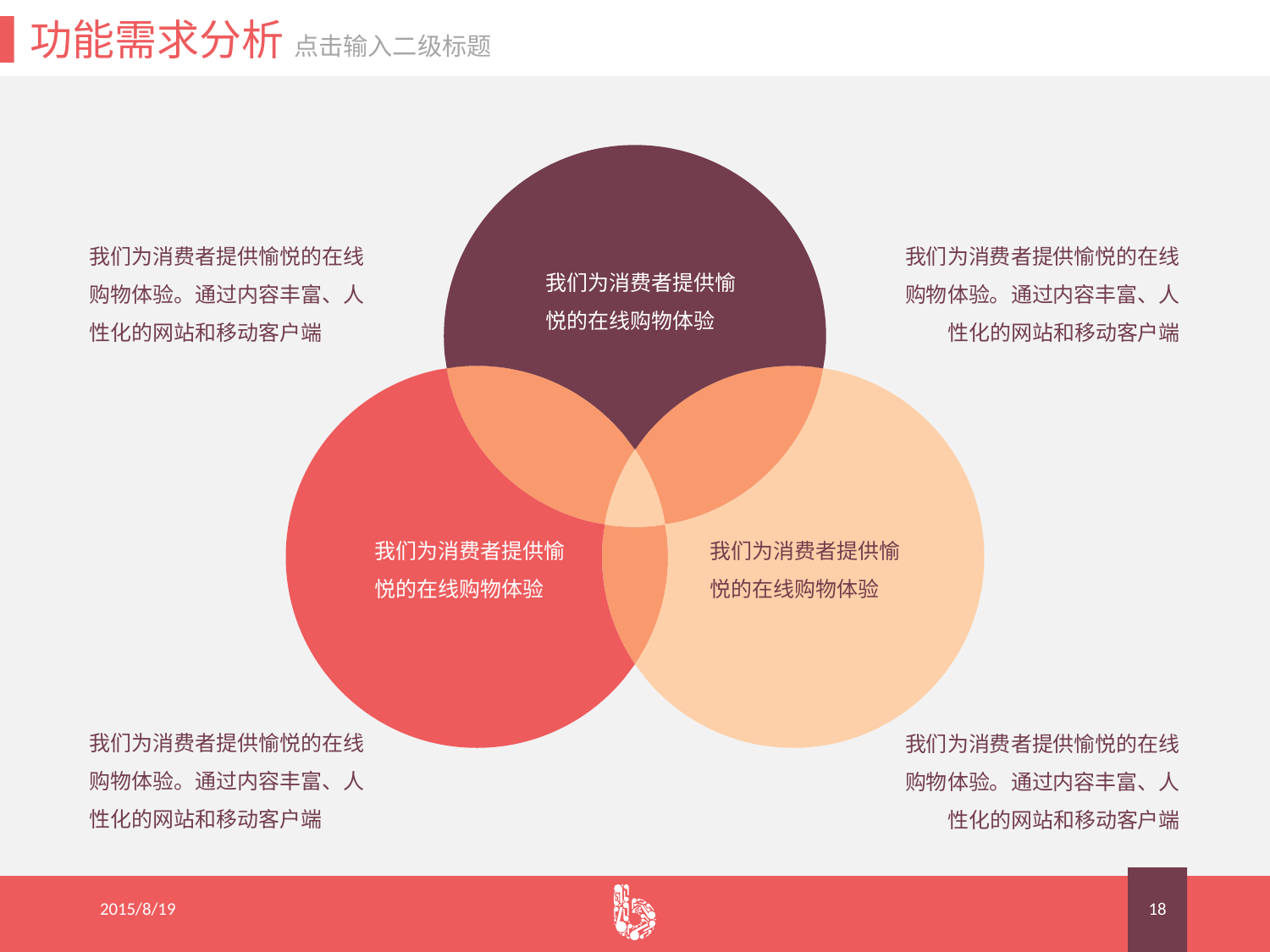

功能需求分析 点击输入二级标题

我们为消费者提供愉悦的在线购物体验。通过内容丰富、人性化的网站和移动客户端
我们为消费者提供愉悦的在线购物体验。通过内容丰富、人性化的网站和移动客户端
我们为消费者提供愉悦的在线购物体验
我们为消费者提供愉悦的在线购物体验
我们为消费者提供愉悦的在线购物体验

我们为消费者提供愉悦的在线购物体验。通过内容丰富、人性化的网站和移动客户端
我们为消费者提供愉悦的在线购物体验。通过内容丰富、人性化的网站和移动客户端
2015/8/19
18